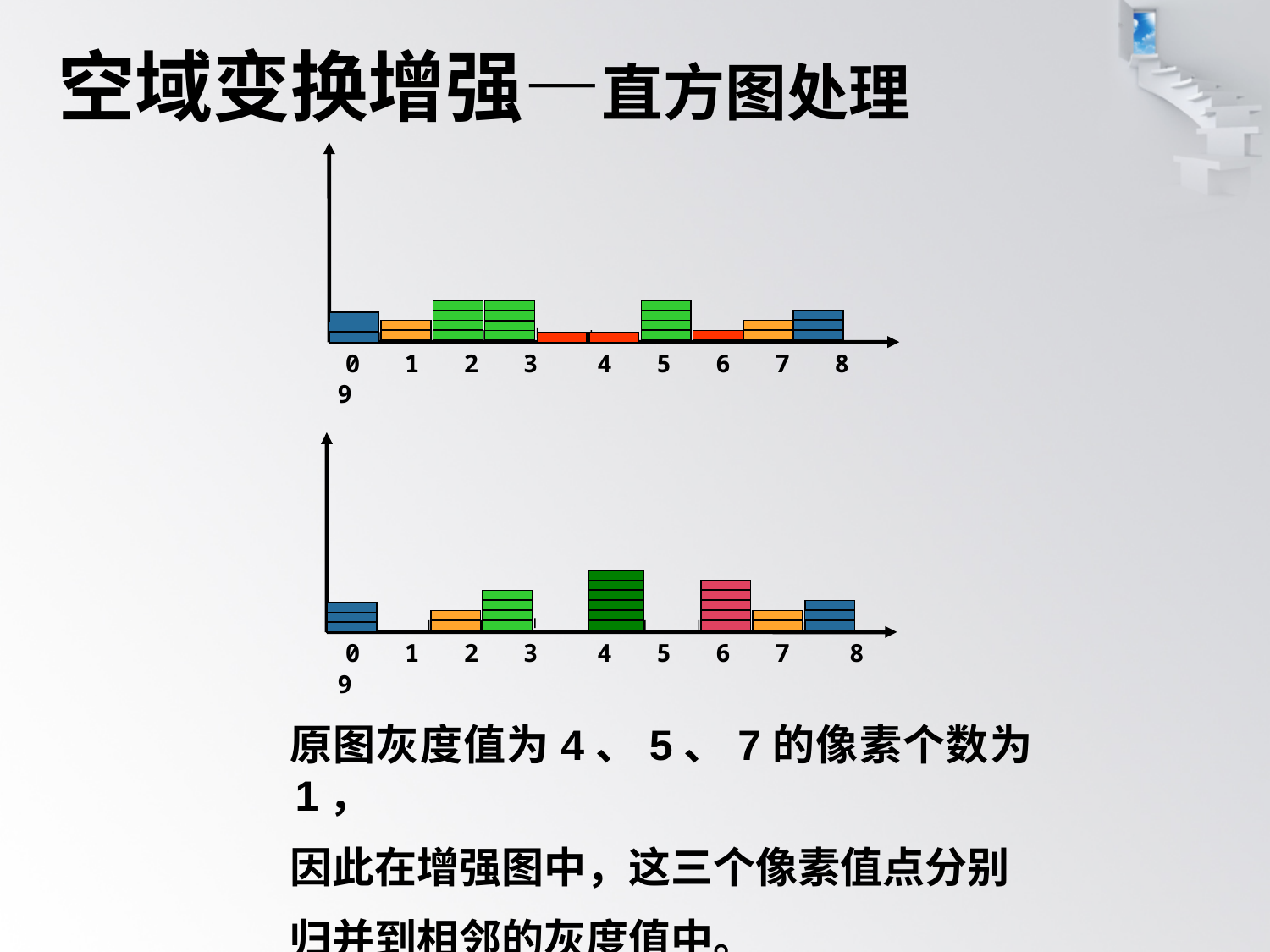

# 空域变换增强—直方图处理

 0   1   2   3    4   5   6   7   8    9

 0   1   2   3    4   5   6   7    8    9
原图灰度值为4、5、7的像素个数为1，
因此在增强图中，这三个像素值点分别
归并到相邻的灰度值中。